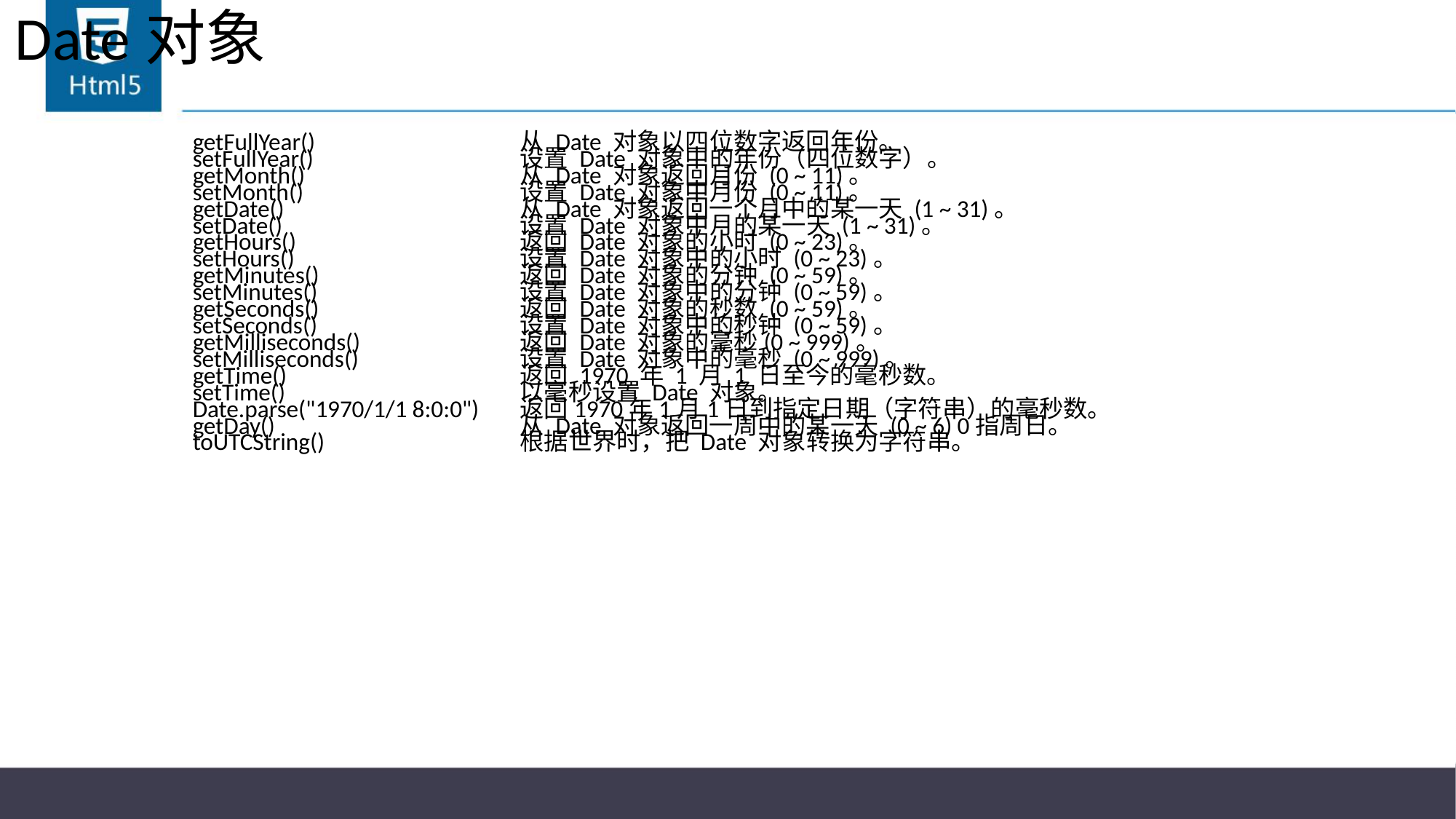

# Date对象
getFullYear()		从 Date 对象以四位数字返回年份。
setFullYear()		设置 Date 对象中的年份（四位数字）。
getMonth()		从 Date 对象返回月份 (0 ~ 11)。
setMonth()		设置 Date 对象中月份 (0 ~ 11)。
getDate()			从 Date 对象返回一个月中的某一天 (1 ~ 31)。
setDate()			设置 Date 对象中月的某一天 (1 ~ 31)。
getHours()			返回 Date 对象的小时 (0 ~ 23)。
setHours()			设置 Date 对象中的小时 (0 ~ 23)。
getMinutes()		返回 Date 对象的分钟 (0 ~ 59)。
setMinutes()		设置 Date 对象中的分钟 (0 ~ 59)。
getSeconds()		返回 Date 对象的秒数 (0 ~ 59)。
setSeconds()		设置 Date 对象中的秒钟 (0 ~ 59)。
getMilliseconds()		返回 Date 对象的毫秒(0 ~ 999)。
setMilliseconds()		设置 Date 对象中的毫秒 (0 ~ 999)。
getTime()			返回 1970 年 1 月 1 日至今的毫秒数。
setTime()			以毫秒设置 Date 对象。
Date.parse("1970/1/1 8:0:0")	返回1970年1月1日到指定日期（字符串）的毫秒数。
getDay()			从 Date 对象返回一周中的某一天 (0 ~ 6) 0指周日。
toUTCString()		根据世界时，把 Date 对象转换为字符串。